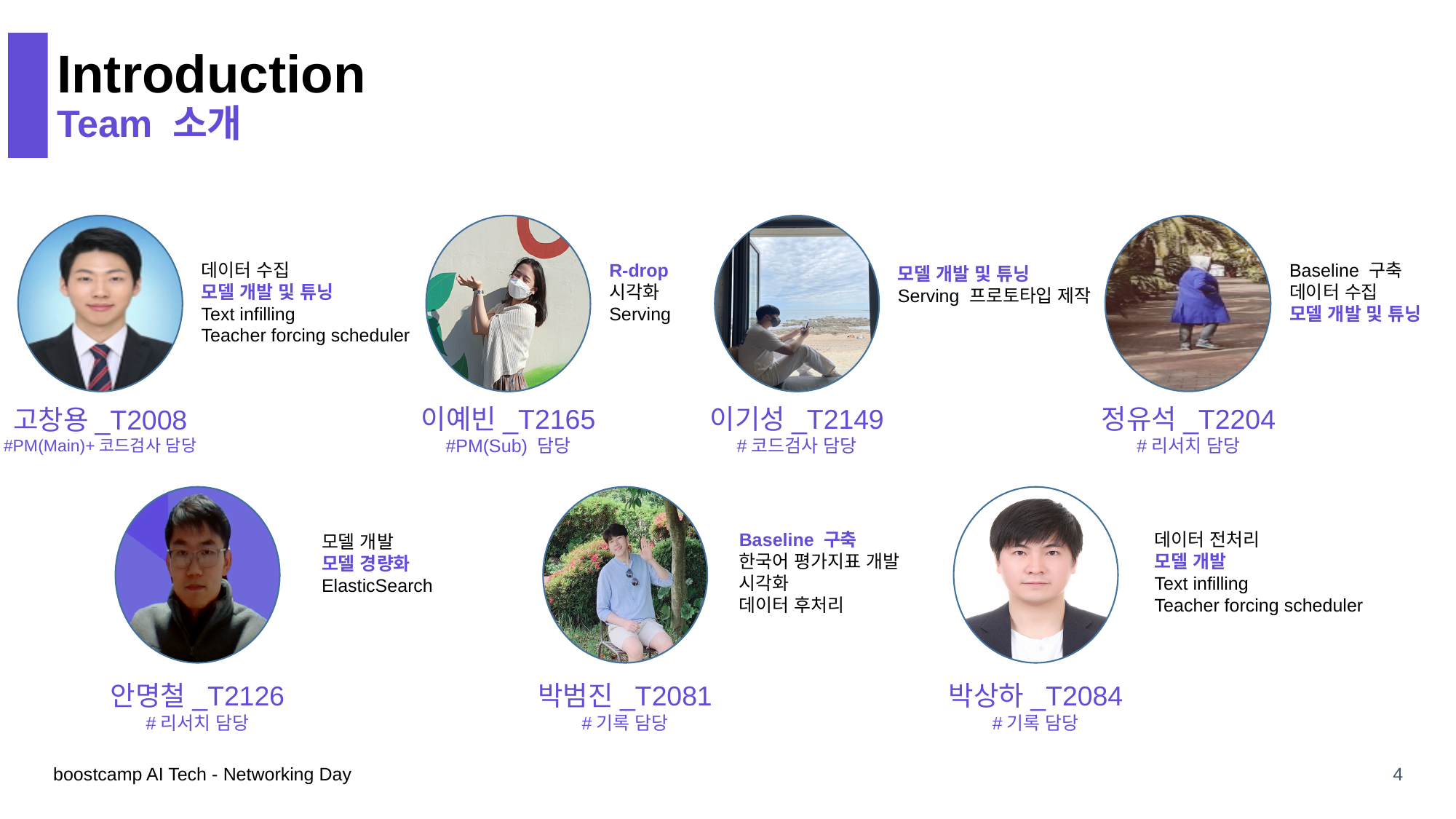

Introduction
Team 소개

데이터 수집
모델 개발 및 튜닝
Text infilling
Teacher forcing scheduler

R-drop
시각화
Serving

Baseline 구축
데이터 수집
모델 개발 및 튜닝
모델 개발 및 튜닝
Serving 프로토타입 제작

이예빈_T2165
#PM(Sub) 담당
이기성_T2149
#코드검사 담당
정유석_T2204
#리서치 담당
고창용_T2008
#PM(Main)+코드검사 담당

데이터 전처리
모델 개발
Text infilling
Teacher forcing scheduler

Baseline 구축
한국어 평가지표 개발
시각화
데이터 후처리
모델 개발
모델 경량화
ElasticSearch

안명철_T2126
#리서치 담당
박범진_T2081
#기록 담당
박상하_T2084
#기록 담당
4